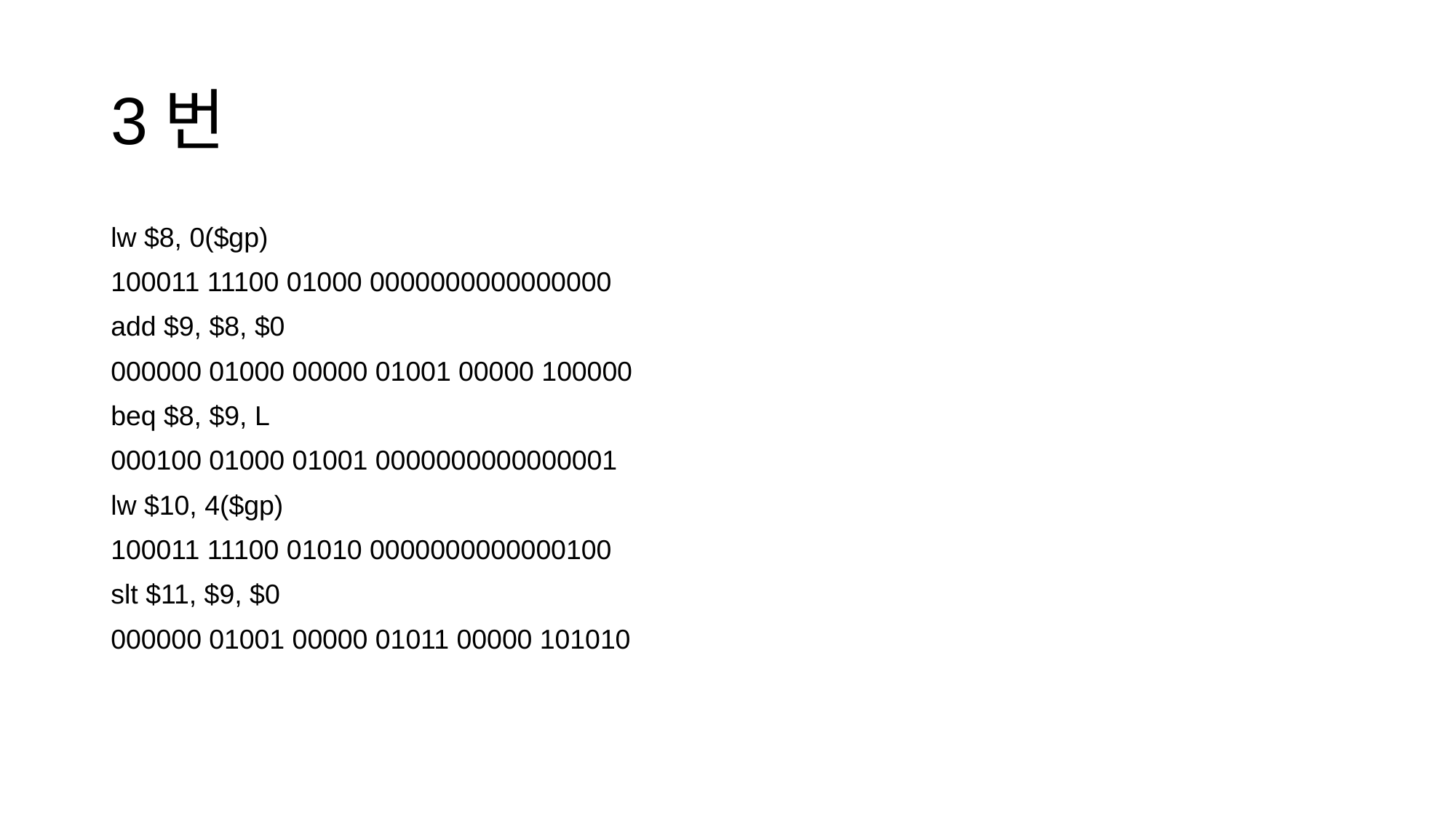

# 3번
lw $8, 0($gp)
100011 11100 01000 0000000000000000
add $9, $8, $0
000000 01000 00000 01001 00000 100000
beq $8, $9, L
000100 01000 01001 0000000000000001
lw $10, 4($gp)
100011 11100 01010 0000000000000100
slt $11, $9, $0
000000 01001 00000 01011 00000 101010